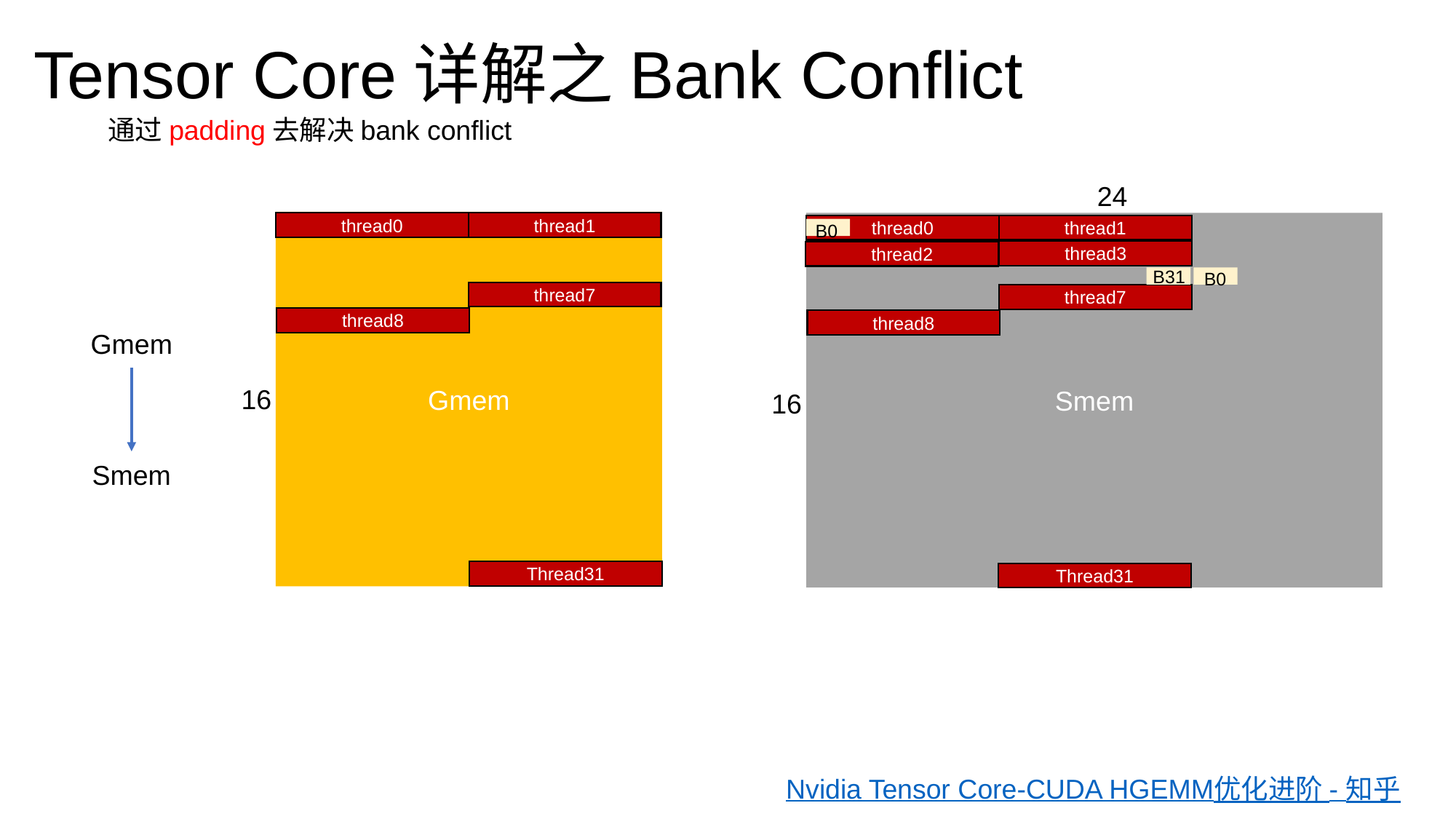

Tensor Core详解之Bank Conflict
通过padding去解决bank conflict
24
Gmem
thread0
thread1
Smem
B0
thread0
thread1

thread3
thread2
B31
B0

thread7
thread7
thread8
thread8
Gmem

Smem
16
16
Thread31
Thread31
Nvidia Tensor Core-CUDA HGEMM优化进阶 - 知乎